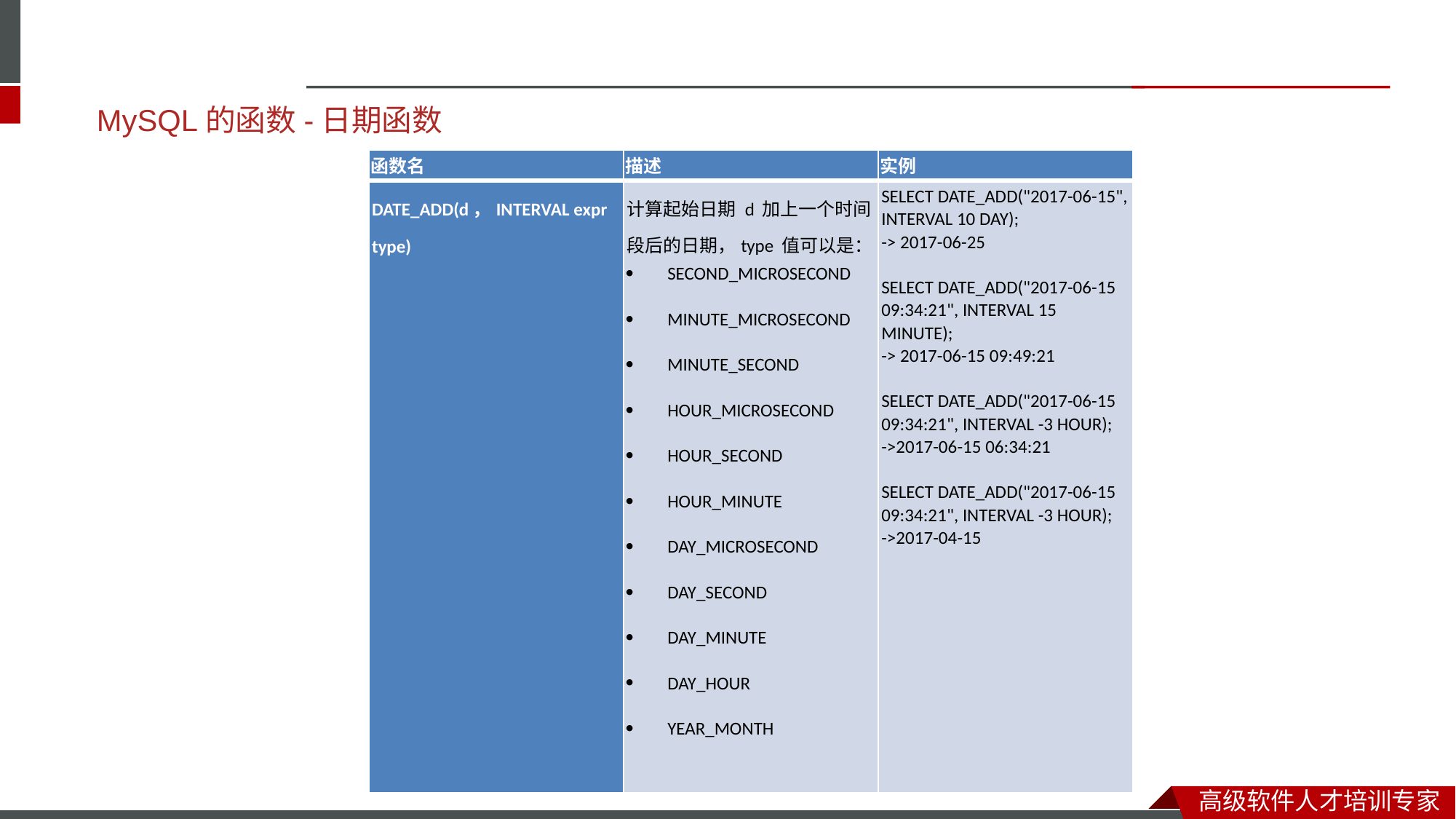

MySQL的函数-日期函数
| 函数名 | 描述 | 实例 |
| --- | --- | --- |
| DATE\_ADD(d，INTERVAL expr type) | 计算起始日期 d 加上一个时间段后的日期，type 值可以是： SECOND\_MICROSECOND MINUTE\_MICROSECOND MINUTE\_SECOND HOUR\_MICROSECOND HOUR\_SECOND HOUR\_MINUTE DAY\_MICROSECOND DAY\_SECOND DAY\_MINUTE DAY\_HOUR YEAR\_MONTH | SELECT DATE\_ADD("2017-06-15", INTERVAL 10 DAY); -> 2017-06-25   SELECT DATE\_ADD("2017-06-15 09:34:21", INTERVAL 15 MINUTE); -> 2017-06-15 09:49:21   SELECT DATE\_ADD("2017-06-15 09:34:21", INTERVAL -3 HOUR); ->2017-06-15 06:34:21   SELECT DATE\_ADD("2017-06-15 09:34:21", INTERVAL -3 HOUR); ->2017-04-15 |